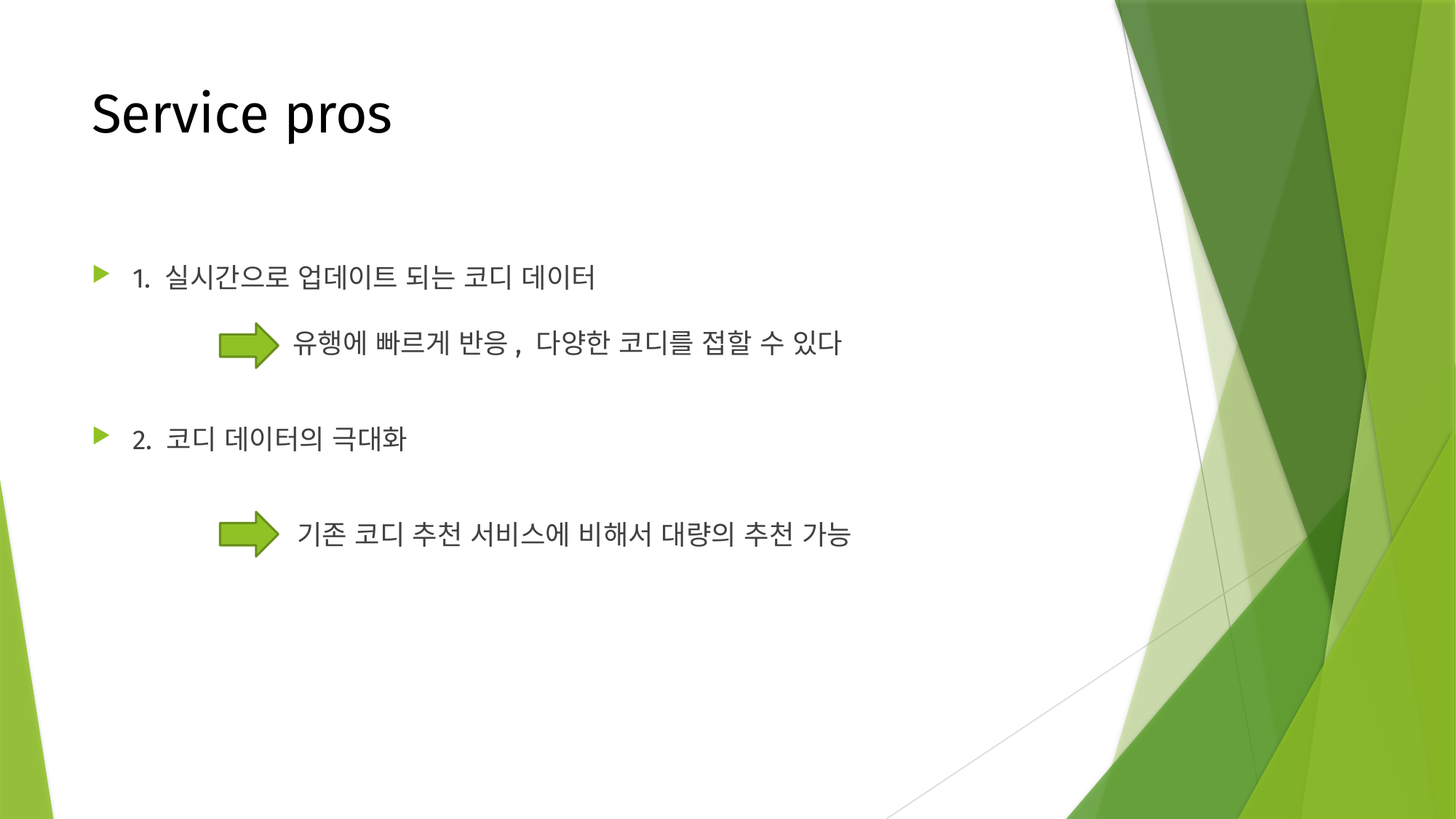

# Service pros
1. 실시간으로 업데이트 되는 코디 데이터
                     유행에 빠르게 반응, 다양한 코디를 접할 수 있다

2. 코디 데이터의 극대화

                          기존 코디 추천 서비스에 비해서 대량의 추천 가능